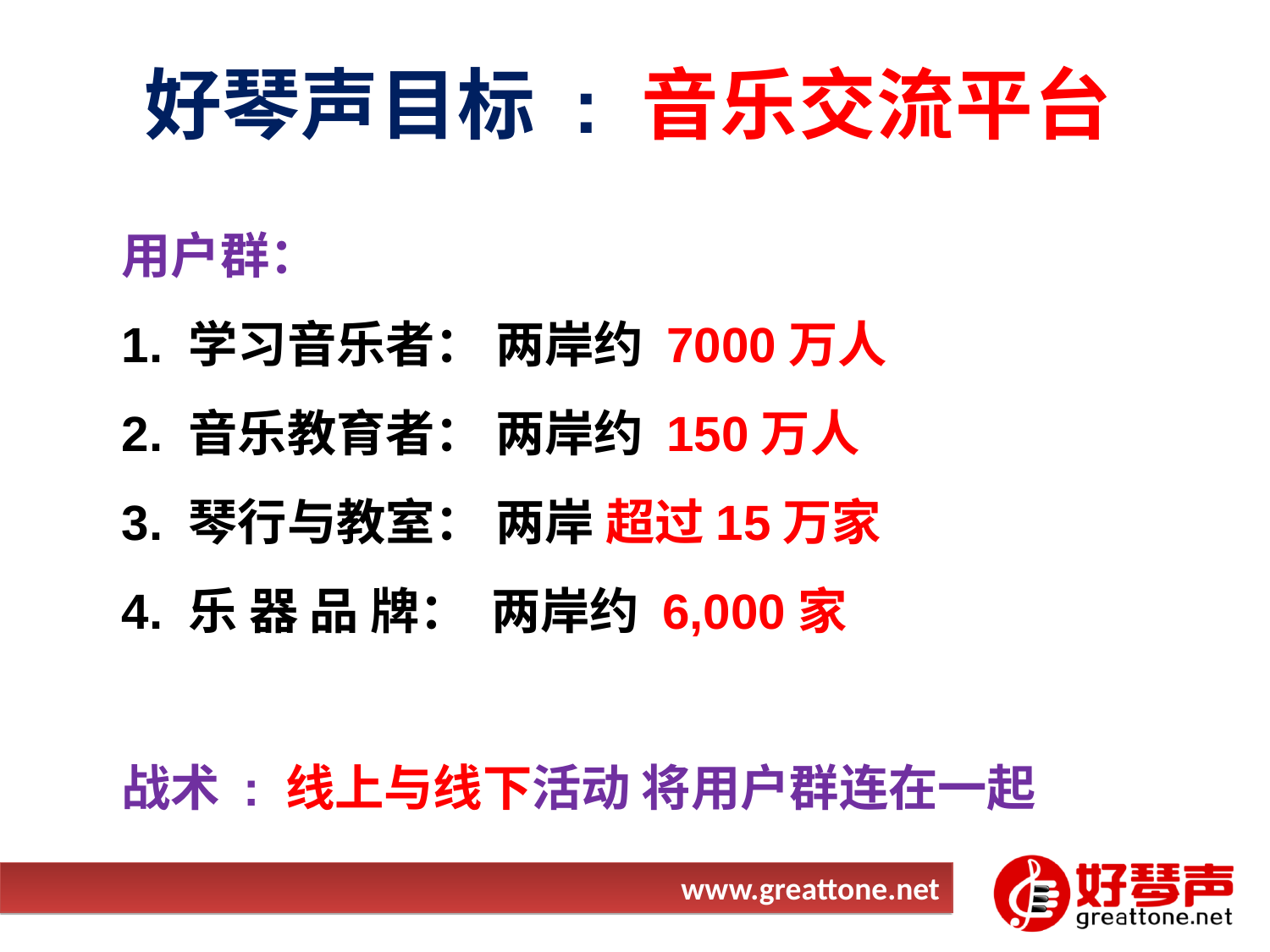

好琴声目标 : 音乐交流平台
用户群：
1. 学习音乐者： 两岸约 7000万人
2. 音乐教育者： 两岸约 150万人
3. 琴行与教室： 两岸 超过15万家
4. 乐 器 品 牌：  两岸约 6,000家

战术 : 线上与线下活动 将用户群连在一起